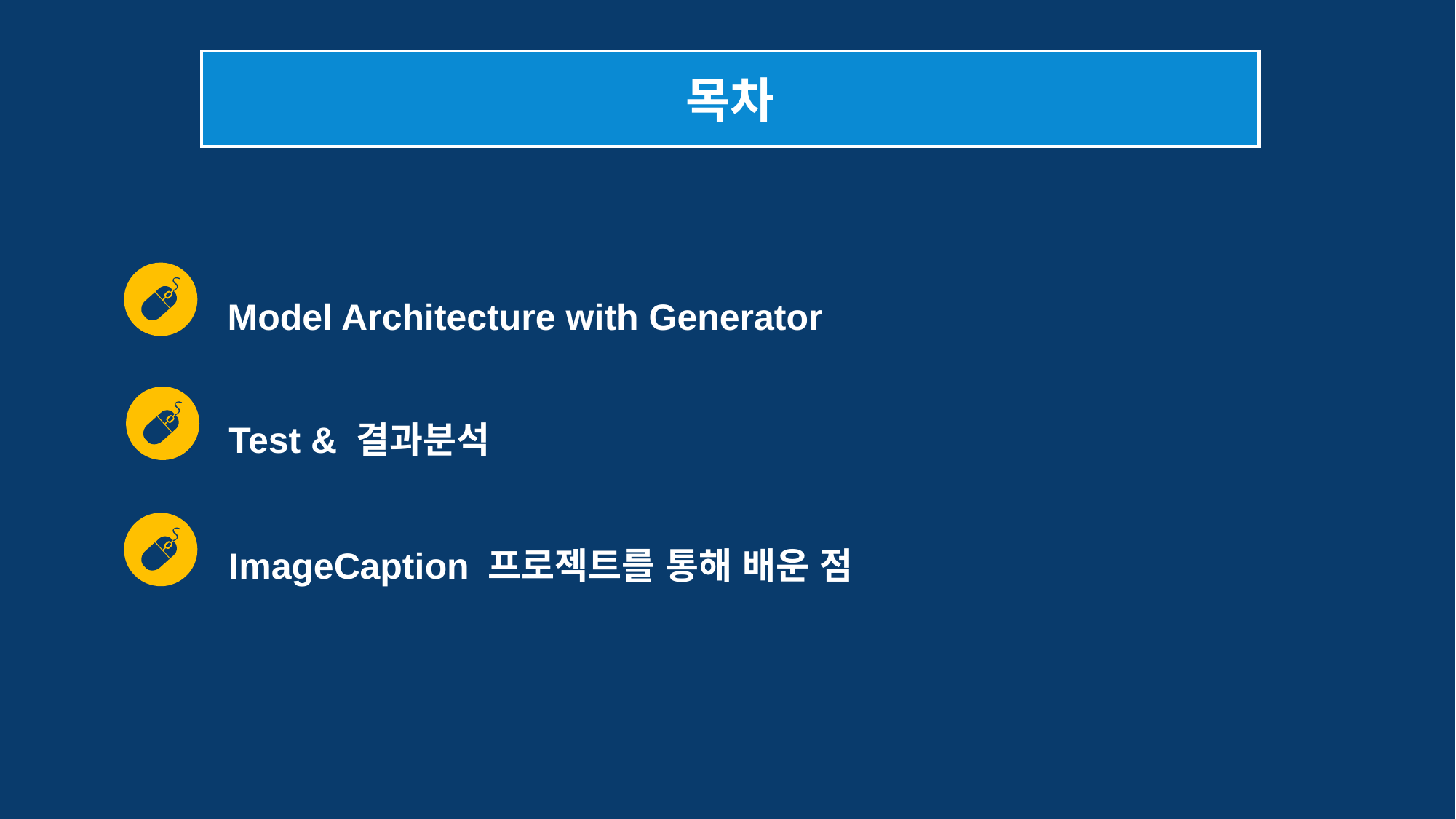

목차

Model Architecture with Generator

Test & 결과분석

ImageCaption 프로젝트를 통해 배운 점